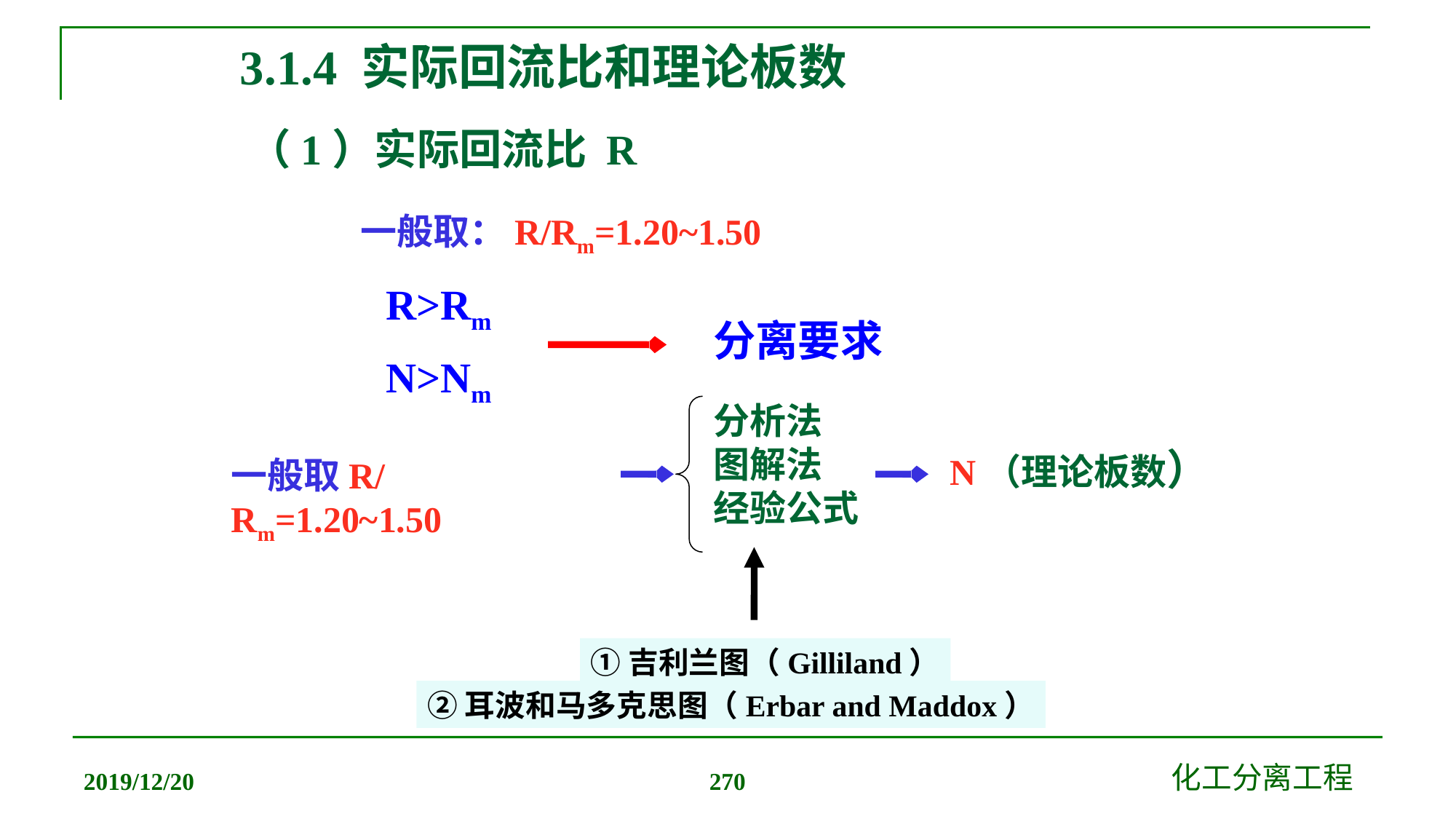

# 3.1.4 实际回流比和理论板数
（1）实际回流比 R
一般取：R/Rm=1.20~1.50
R>Rm
分离要求
N>Nm

分析法
图解法
经验公式

N（理论板数）
一般取R/Rm=1.20~1.50

①吉利兰图（Gilliland）
②耳波和马多克思图（Erbar and Maddox）
2019/12/20
化工分离工程
270